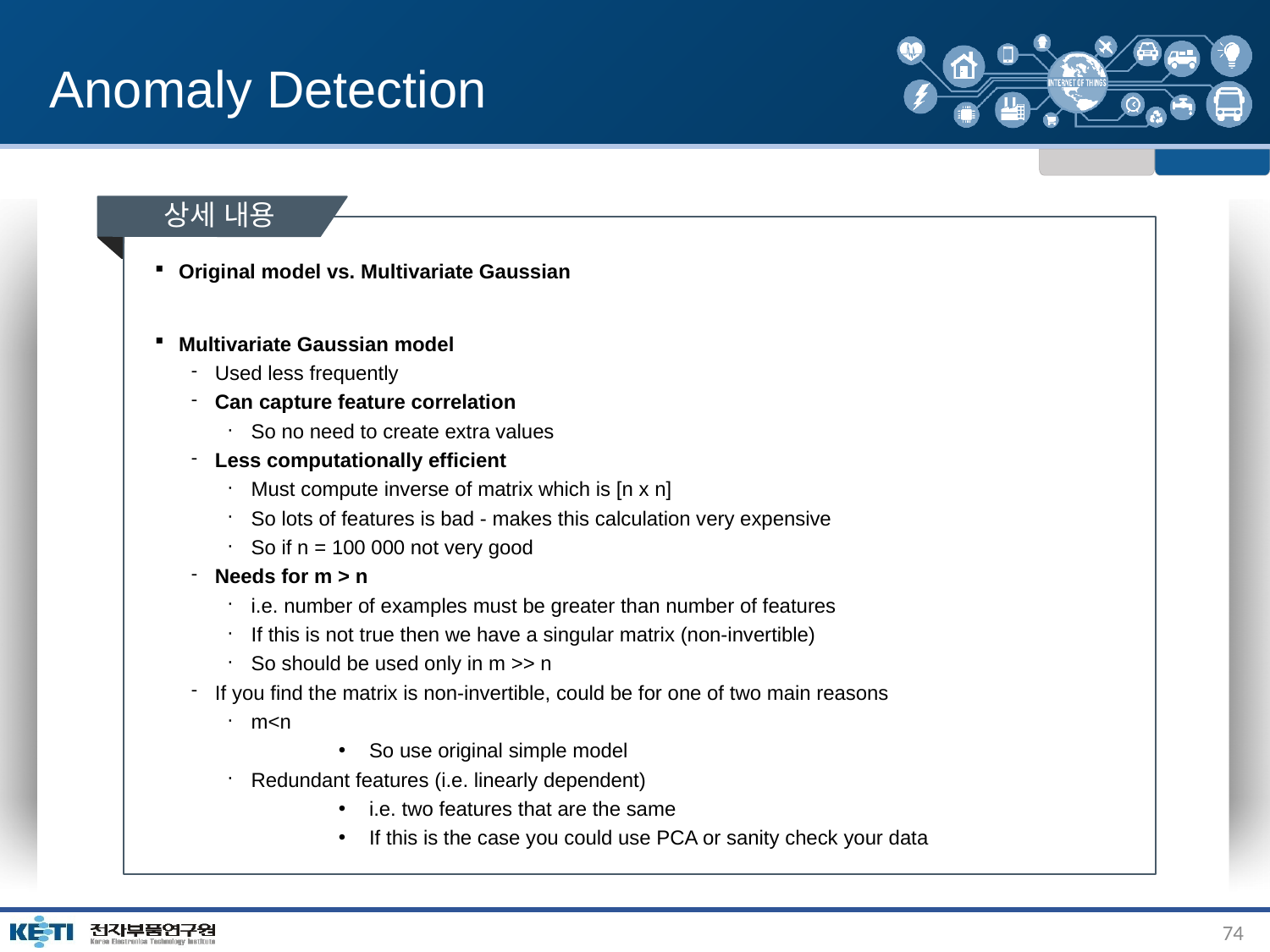

# Anomaly Detection
상세 내용

Original model vs. Multivariate Gaussian

Multivariate Gaussian model
Used less frequently
Can capture feature correlation
So no need to create extra values
Less computationally efficient
Must compute inverse of matrix which is [n x n]
So lots of features is bad - makes this calculation very expensive
So if n = 100 000 not very good
Needs for m > n
i.e. number of examples must be greater than number of features
If this is not true then we have a singular matrix (non-invertible)
So should be used only in m >> n
If you find the matrix is non-invertible, could be for one of two main reasons
m<n
So use original simple model
Redundant features (i.e. linearly dependent)
i.e. two features that are the same
If this is the case you could use PCA or sanity check your data

74